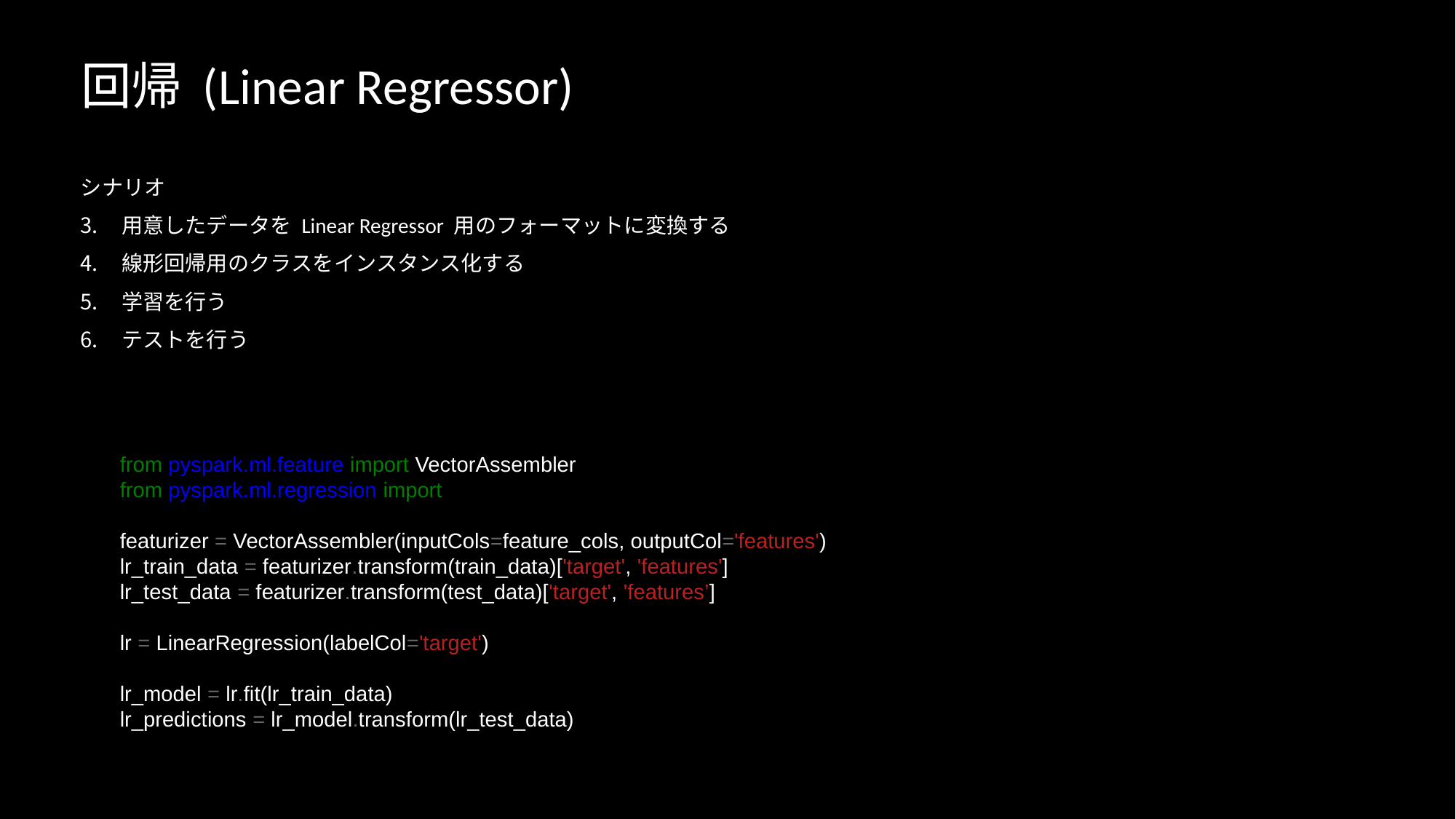

# 回帰 (Linear Regressor)
シナリオ
用意したデータを Linear Regressor 用のフォーマットに変換する
線形回帰用のクラスをインスタンス化する
学習を行う
テストを行う

from pyspark.ml.feature import VectorAssembler
from pyspark.ml.regression import LinearRegression

featurizer = VectorAssembler(inputCols=feature_cols, outputCol='features')
lr_train_data = featurizer.transform(train_data)['target', 'features']
lr_test_data = featurizer.transform(test_data)['target', 'features’]

lr = LinearRegression(labelCol='target')

lr_model = lr.fit(lr_train_data)
lr_predictions = lr_model.transform(lr_test_data)